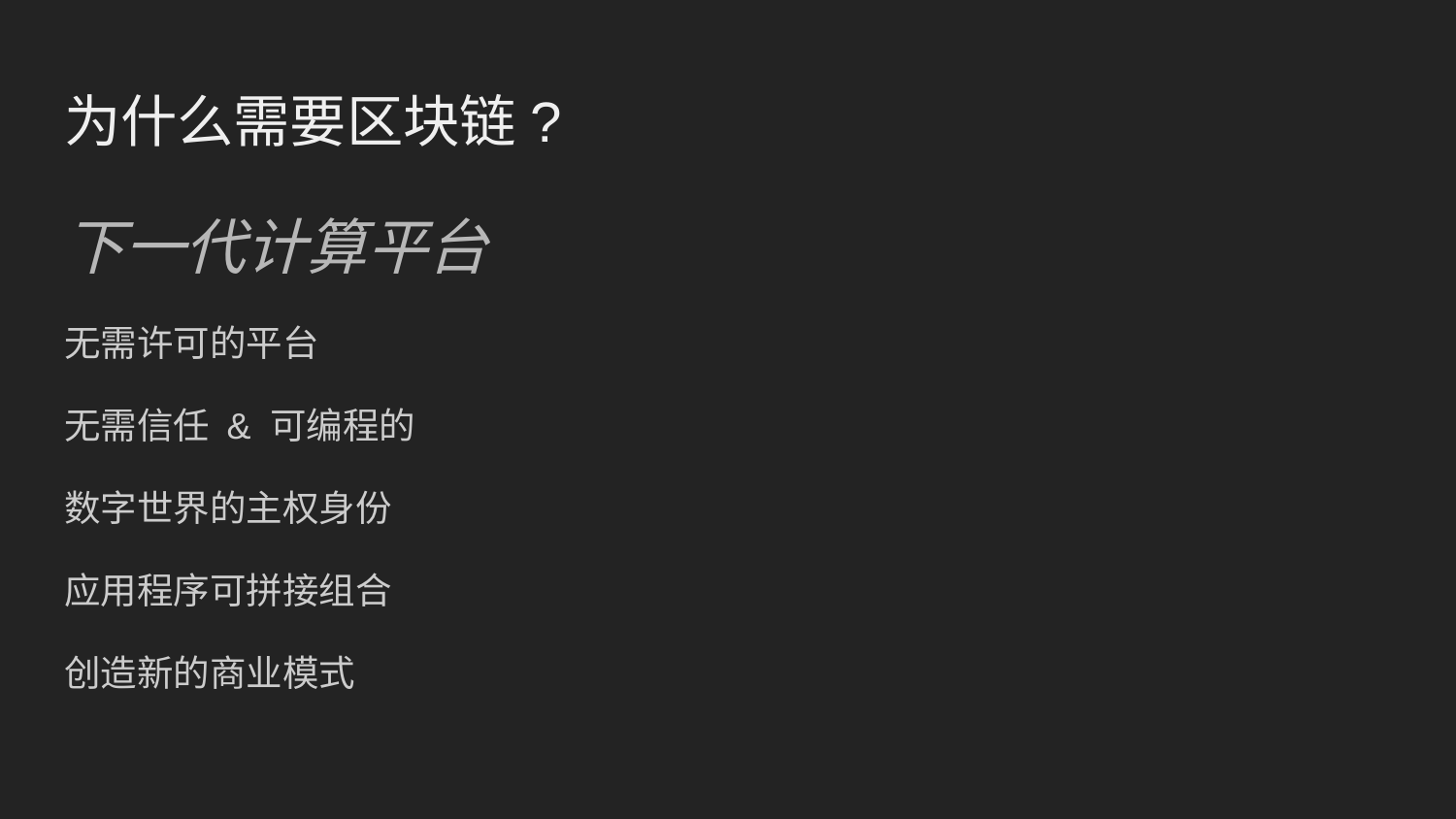

# 为什么需要区块链?
下一代计算平台
无需许可的平台
无需信任 & 可编程的
数字世界的主权身份
应用程序可拼接组合
创造新的商业模式